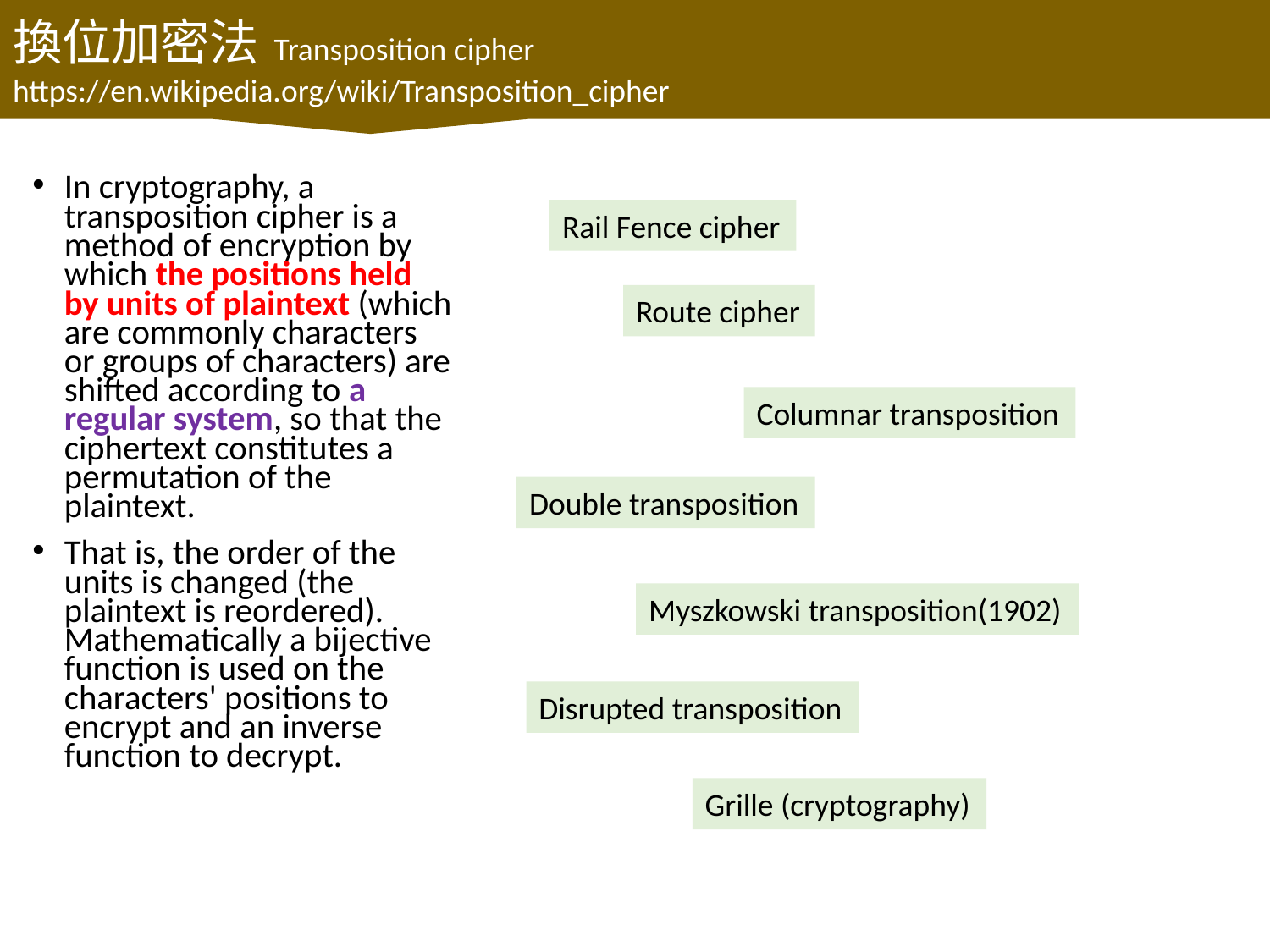

換位加密法 Transposition cipher
https://en.wikipedia.org/wiki/Transposition_cipher
In cryptography, a transposition cipher is a method of encryption by which the positions held by units of plaintext (which are commonly characters or groups of characters) are shifted according to a regular system, so that the ciphertext constitutes a permutation of the plaintext.
That is, the order of the units is changed (the plaintext is reordered). Mathematically a bijective function is used on the characters' positions to encrypt and an inverse function to decrypt.
Rail Fence cipher
Route cipher
Columnar transposition
Double transposition
Myszkowski transposition(1902)
Disrupted transposition
Grille (cryptography)